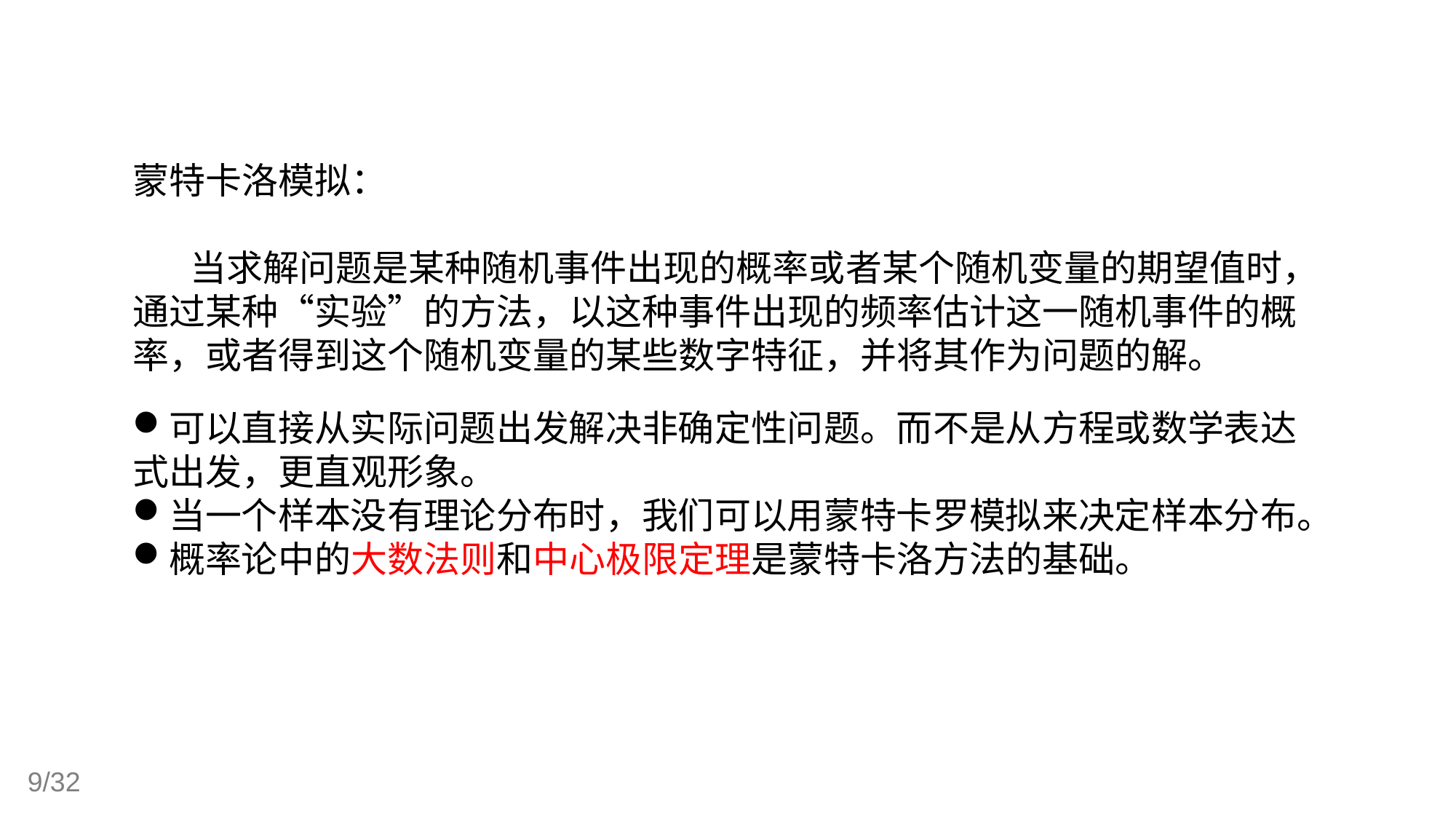

蒙特卡洛模拟：

      当求解问题是某种随机事件出现的概率或者某个随机变量的期望值时，通过某种“实验”的方法，以这种事件出现的频率估计这一随机事件的概率，或者得到这个随机变量的某些数字特征，并将其作为问题的解。

可以直接从实际问题出发解决非确定性问题。而不是从方程或数学表达式出发，更直观形象。
当一个样本没有理论分布时，我们可以用蒙特卡罗模拟来决定样本分布。
概率论中的大数法则和中心极限定理是蒙特卡洛方法的基础。
9/32